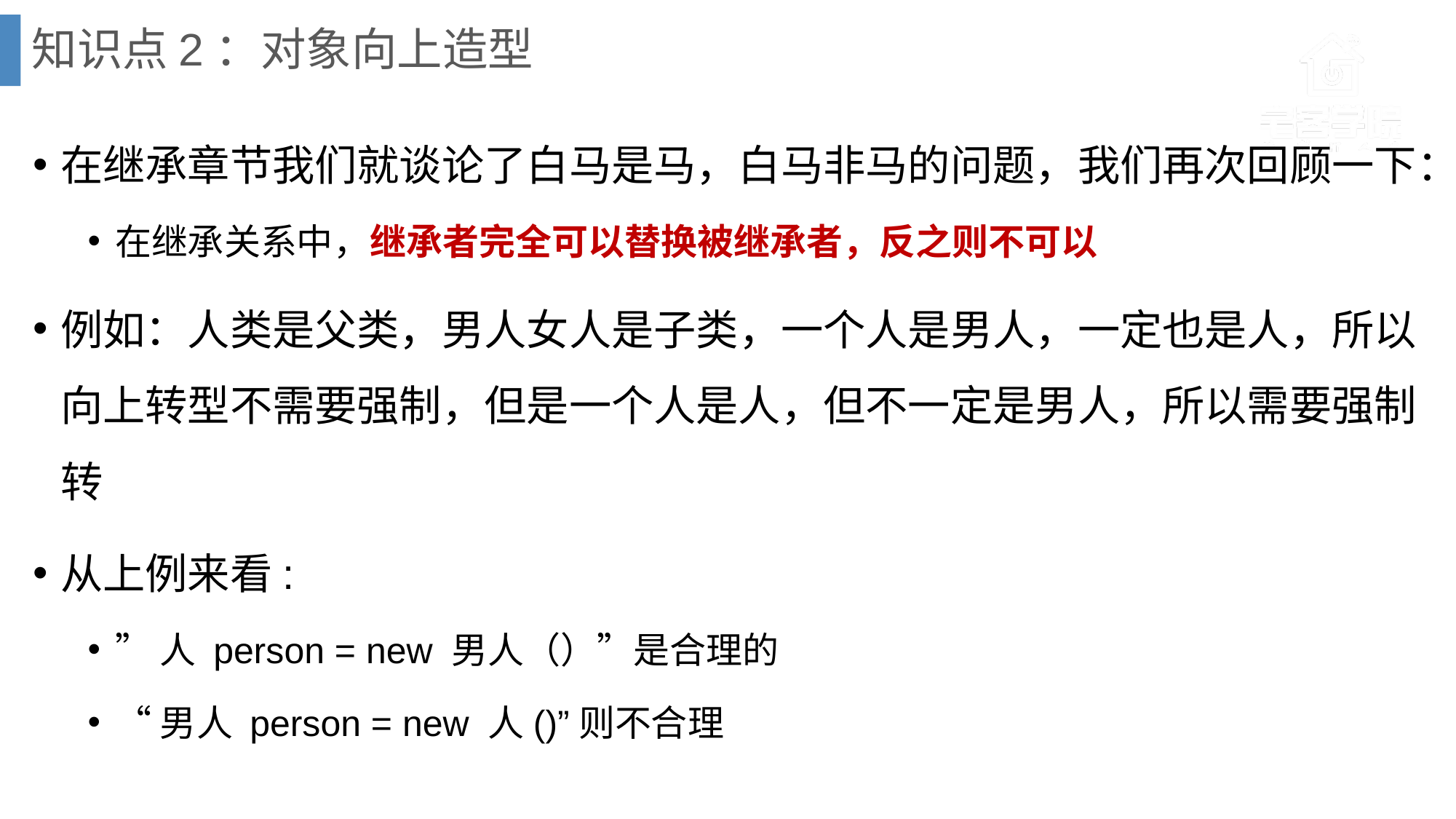

# 知识点2：对象向上造型
在继承章节我们就谈论了白马是马，白马非马的问题，我们再次回顾一下：
在继承关系中，继承者完全可以替换被继承者，反之则不可以
例如：人类是父类，男人女人是子类，一个人是男人，一定也是人，所以向上转型不需要强制，但是一个人是人，但不一定是男人，所以需要强制转
从上例来看:
”人 person = new 男人（）”是合理的
“男人 person = new 人()”则不合理